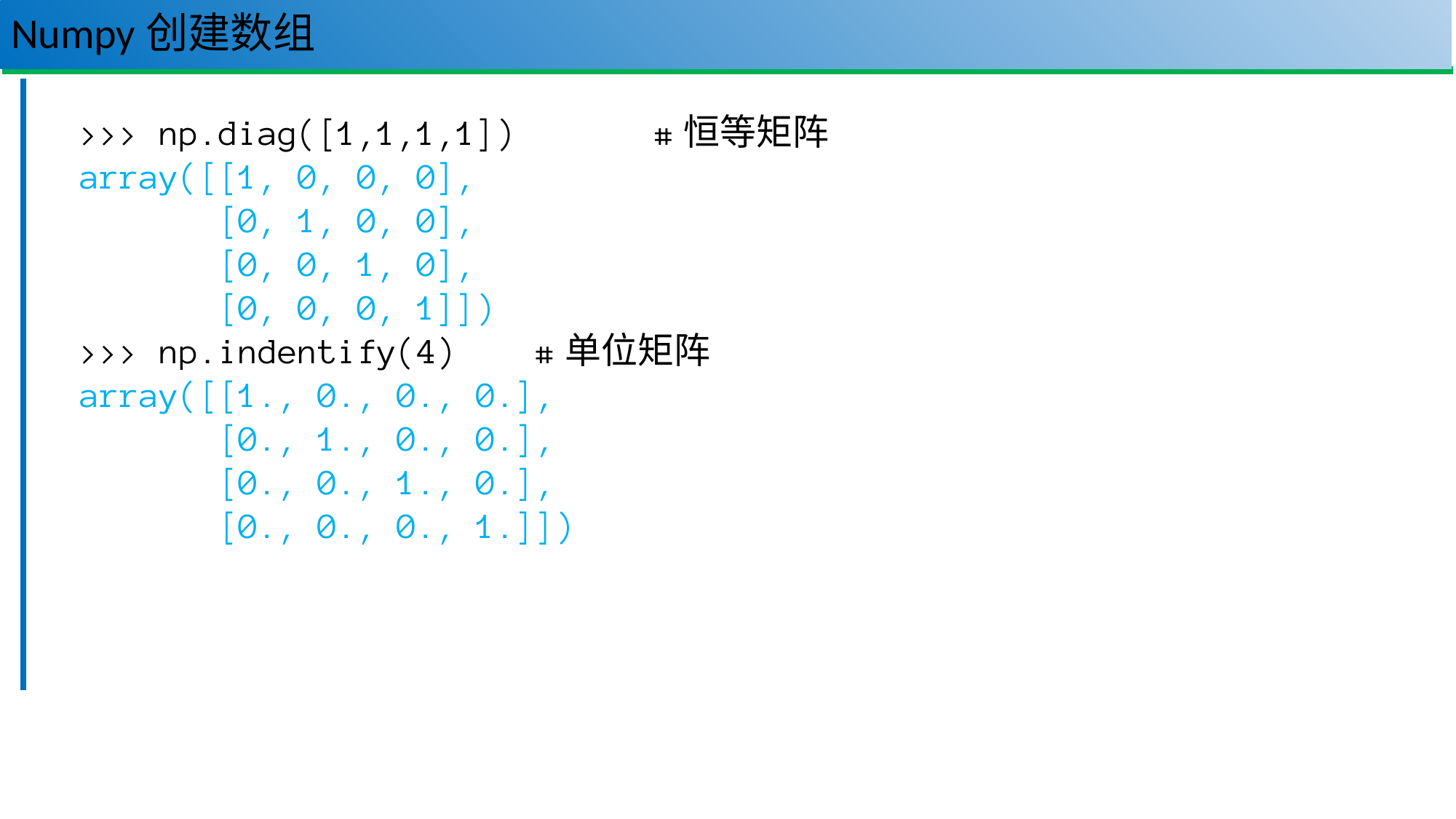

# Numpy创建数组
41
>>> np.diag([1,1,1,1])       #恒等矩阵
array([[1, 0, 0, 0],
       [0, 1, 0, 0],
       [0, 0, 1, 0],
       [0, 0, 0, 1]])
>>> np.indentify(4)    #单位矩阵
array([[1., 0., 0., 0.],
       [0., 1., 0., 0.],
       [0., 0., 1., 0.],
       [0., 0., 0., 1.]])